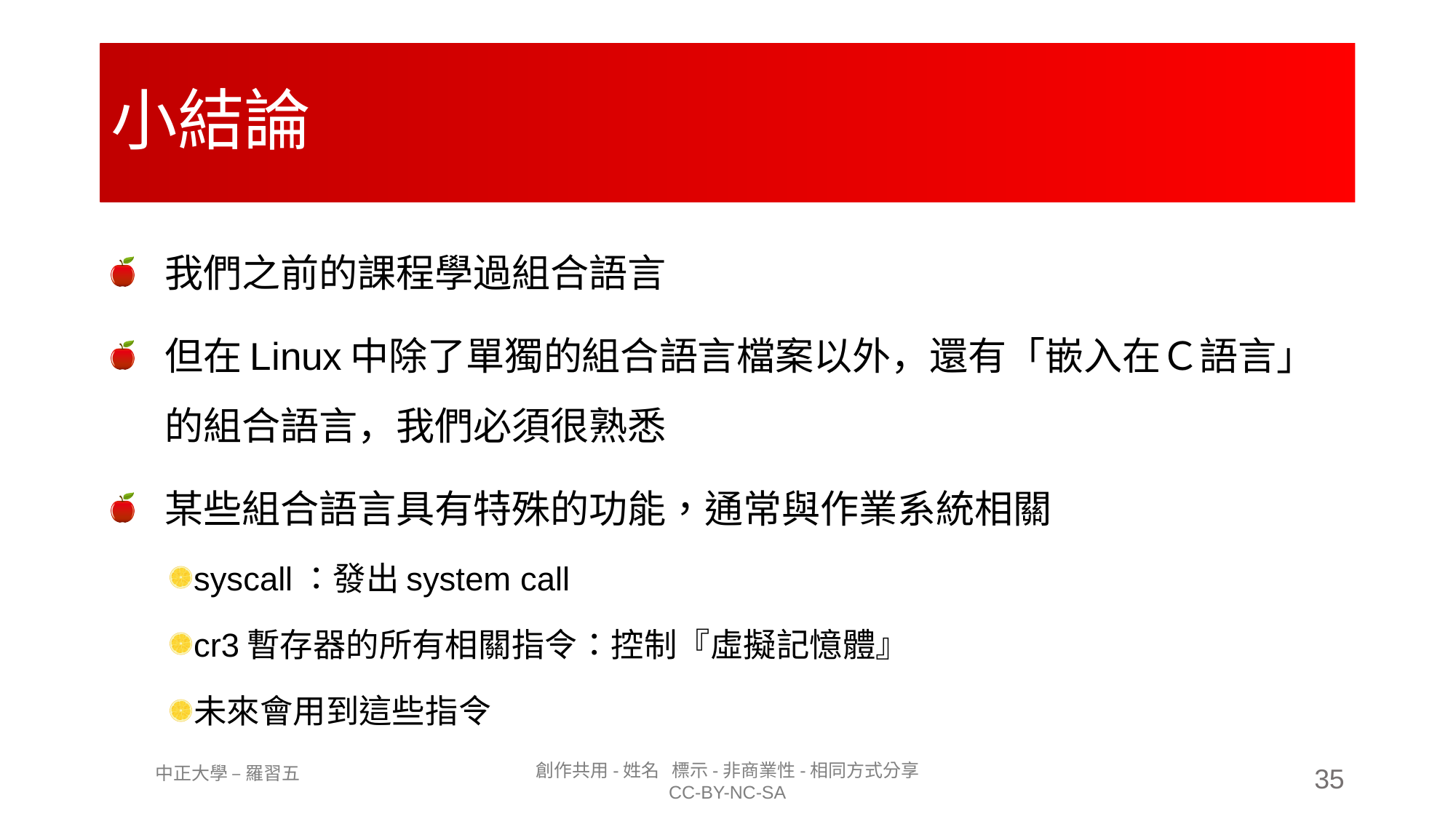

# 小結論
我們之前的課程學過組合語言
但在Linux中除了單獨的組合語言檔案以外，還有「嵌入在Ｃ語言」的組合語言，我們必須很熟悉
某些組合語言具有特殊的功能，通常與作業系統相關
syscall：發出system call
cr3暫存器的所有相關指令：控制『虛擬記憶體』
未來會用到這些指令